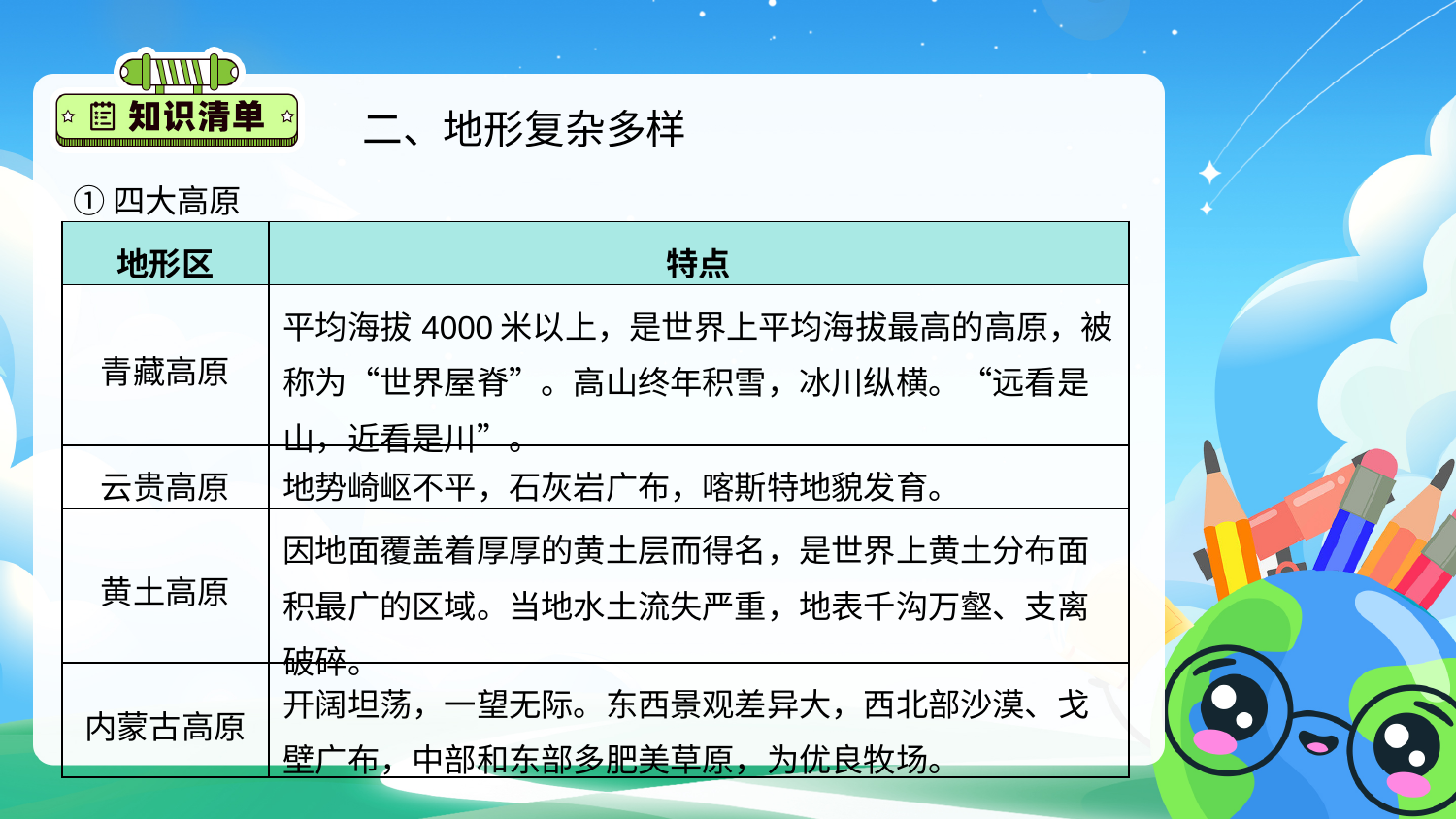

二、地形复杂多样
①四大高原
| 地形区 | 特点 |
| --- | --- |
| 青藏高原 | 平均海拔4000米以上，是世界上平均海拔最高的高原，被称为“世界屋脊”。高山终年积雪，冰川纵横。“远看是山，近看是川”。 |
| 云贵高原 | 地势崎岖不平，石灰岩广布，喀斯特地貌发育。 |
| 黄土高原 | 因地面覆盖着厚厚的黄土层而得名，是世界上黄土分布面积最广的区域。当地水土流失严重，地表千沟万壑、支离破碎。 |
| 内蒙古高原 | 开阔坦荡，一望无际。东西景观差异大，西北部沙漠、戈壁广布，中部和东部多肥美草原，为优良牧场。 |